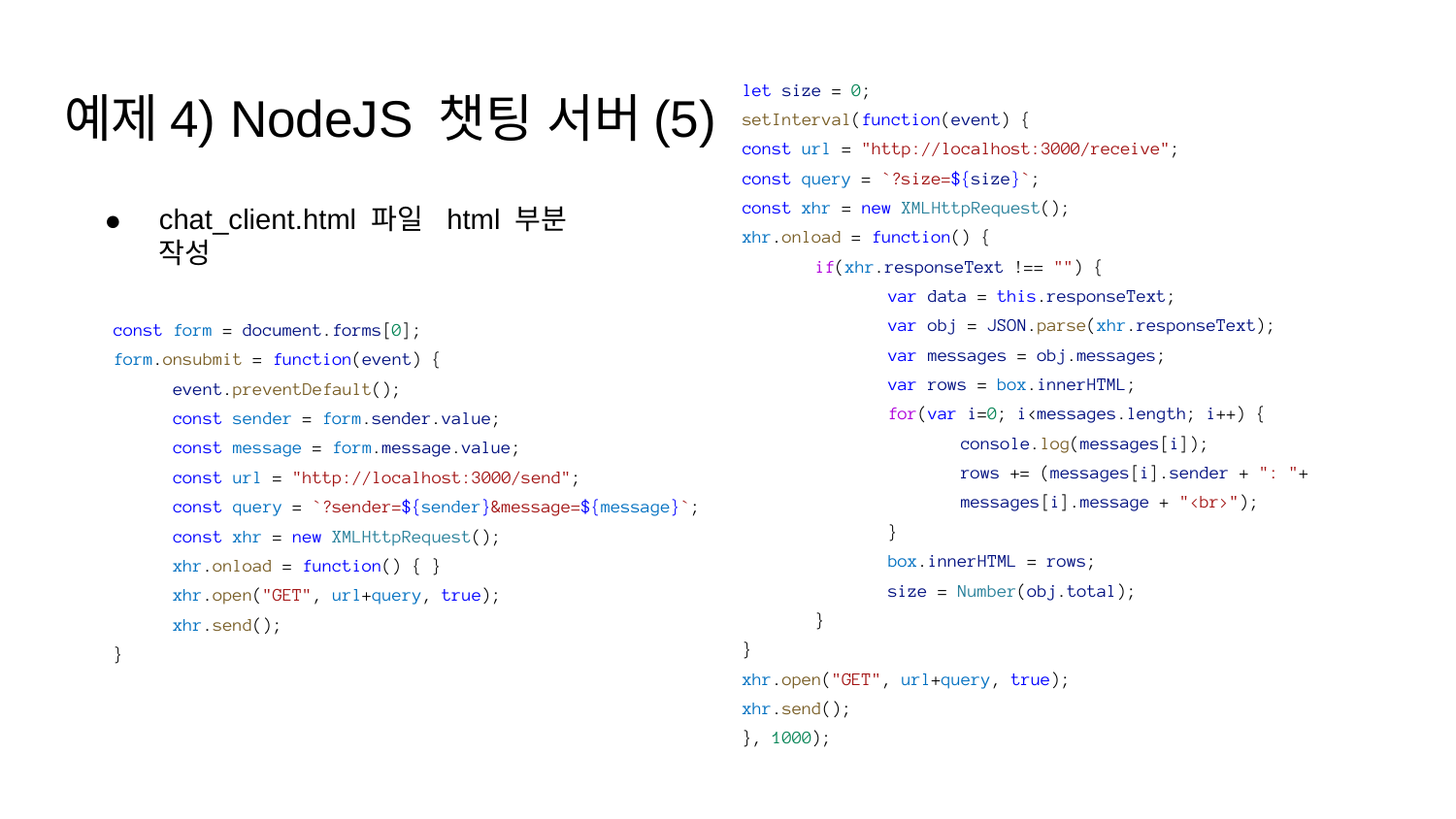

let size = 0;
setInterval(function(event) {
const url = "http://localhost:3000/receive";
const query = `?size=${size}`;
const xhr = new XMLHttpRequest();
xhr.onload = function() {
if(xhr.responseText !== "") {
var data = this.responseText;
var obj = JSON.parse(xhr.responseText);
var messages = obj.messages;
var rows = box.innerHTML;
for(var i=0; i<messages.length; i++) {
console.log(messages[i]);
rows += (messages[i].sender + ": "+
messages[i].message + "<br>");
}
box.innerHTML = rows;
size = Number(obj.total);
}
}
xhr.open("GET", url+query, true);
xhr.send();
}, 1000);
# 예제4) NodeJS 챗팅 서버(5)
chat_client.html 파일  html 부분 작성
const form = document.forms[0];
form.onsubmit = function(event) {
      event.preventDefault();
      const sender = form.sender.value;
      const message = form.message.value;
      const url = "http://localhost:3000/send";
      const query = `?sender=${sender}&message=${message}`;
      const xhr = new XMLHttpRequest();
      xhr.onload = function() { }
      xhr.open("GET", url+query, true);
      xhr.send();
}